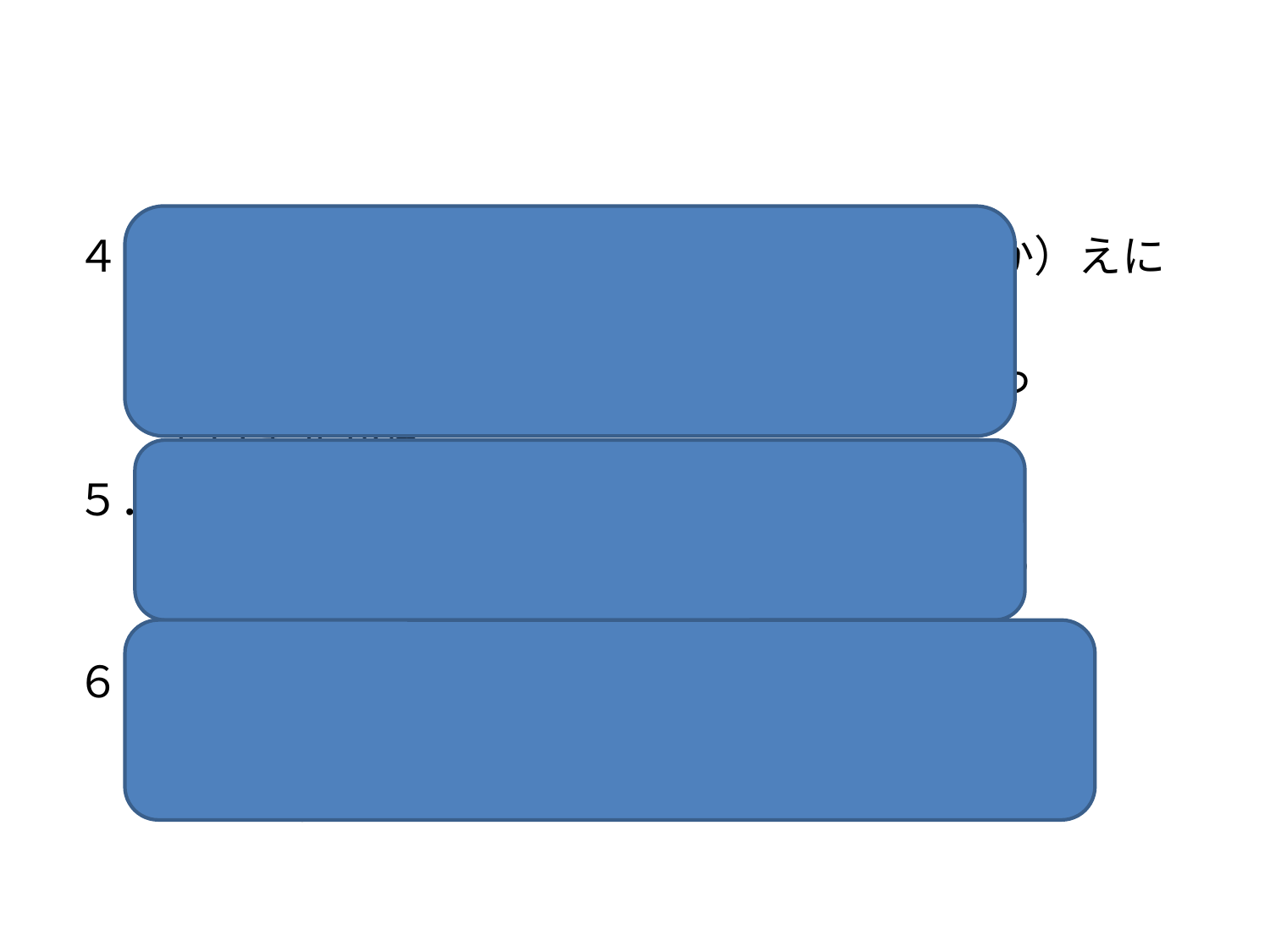

#

４．誰にお客さんを空港（くうこう）に迎（むか）えに
　　行かせましょうか。
　　吉田さんに行かせたらどうですか。車を持っ
　　ていますから。
５．誰に部屋を掃除（そうじ）させましょうか。
　　渡辺さんに掃除させたらどうですか。つまら
　　なさそうですから。
６．誰に地図（ちず）をかかせましょうか。
　　木村さんにかかせたらどうですか。絵が上手で
　　すから。